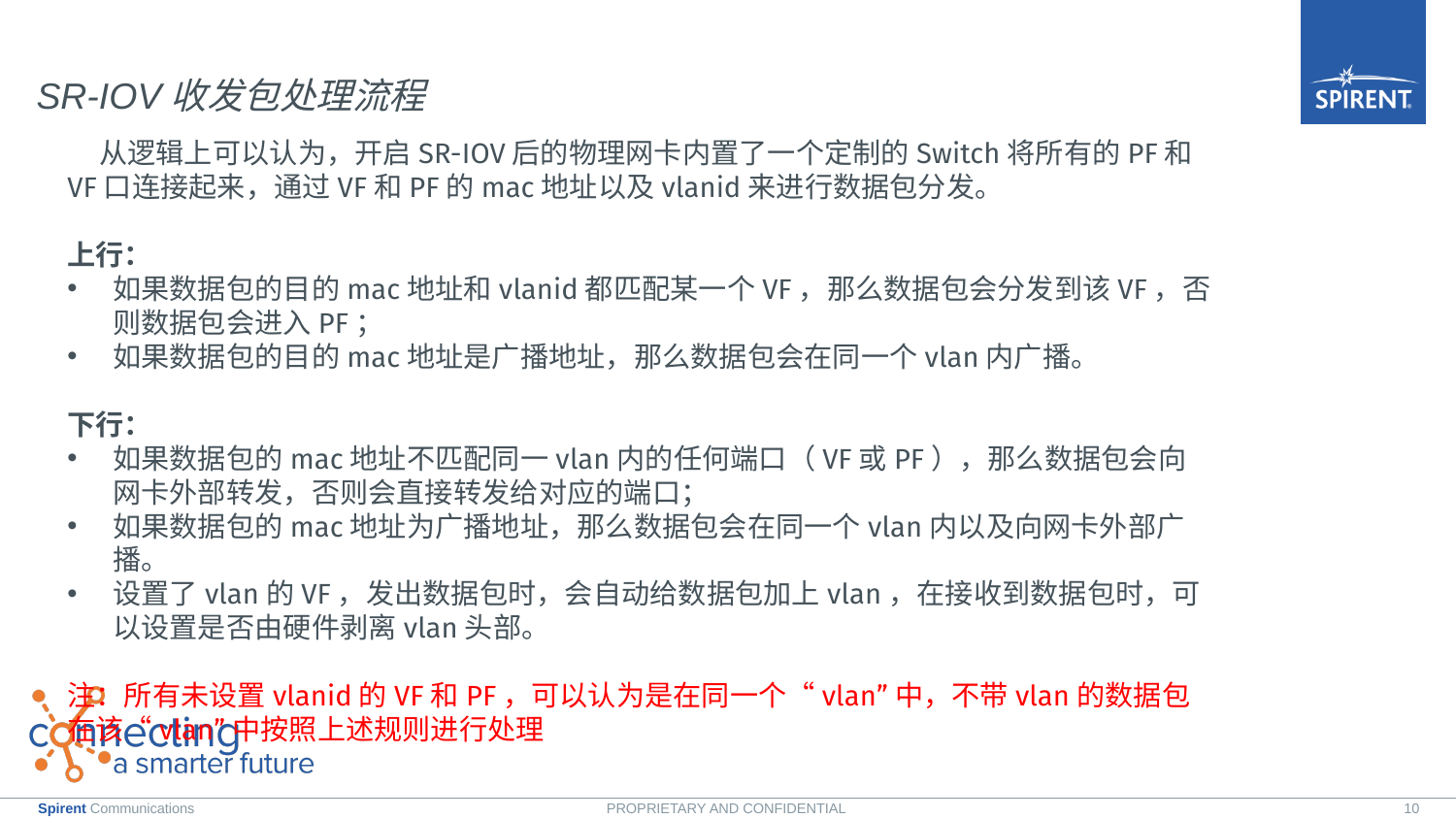

SR-IOV收发包处理流程
    从逻辑上可以认为，开启SR-IOV后的物理网卡内置了一个定制的Switch将所有的PF和VF口连接起来，通过VF和PF的mac地址以及vlanid来进行数据包分发。

上行：
如果数据包的目的mac地址和vlanid都匹配某一个VF，那么数据包会分发到该VF，否则数据包会进入PF；
如果数据包的目的mac地址是广播地址，那么数据包会在同一个vlan内广播。

下行：
如果数据包的mac地址不匹配同一vlan内的任何端口（VF或PF），那么数据包会向网卡外部转发，否则会直接转发给对应的端口；
如果数据包的mac地址为广播地址，那么数据包会在同一个vlan内以及向网卡外部广播。
设置了vlan的VF，发出数据包时，会自动给数据包加上vlan，在接收到数据包时，可以设置是否由硬件剥离vlan头部。

注：所有未设置vlanid的VF和PF，可以认为是在同一个“vlan”中，不带vlan的数据包在该“vlan”中按照上述规则进行处理